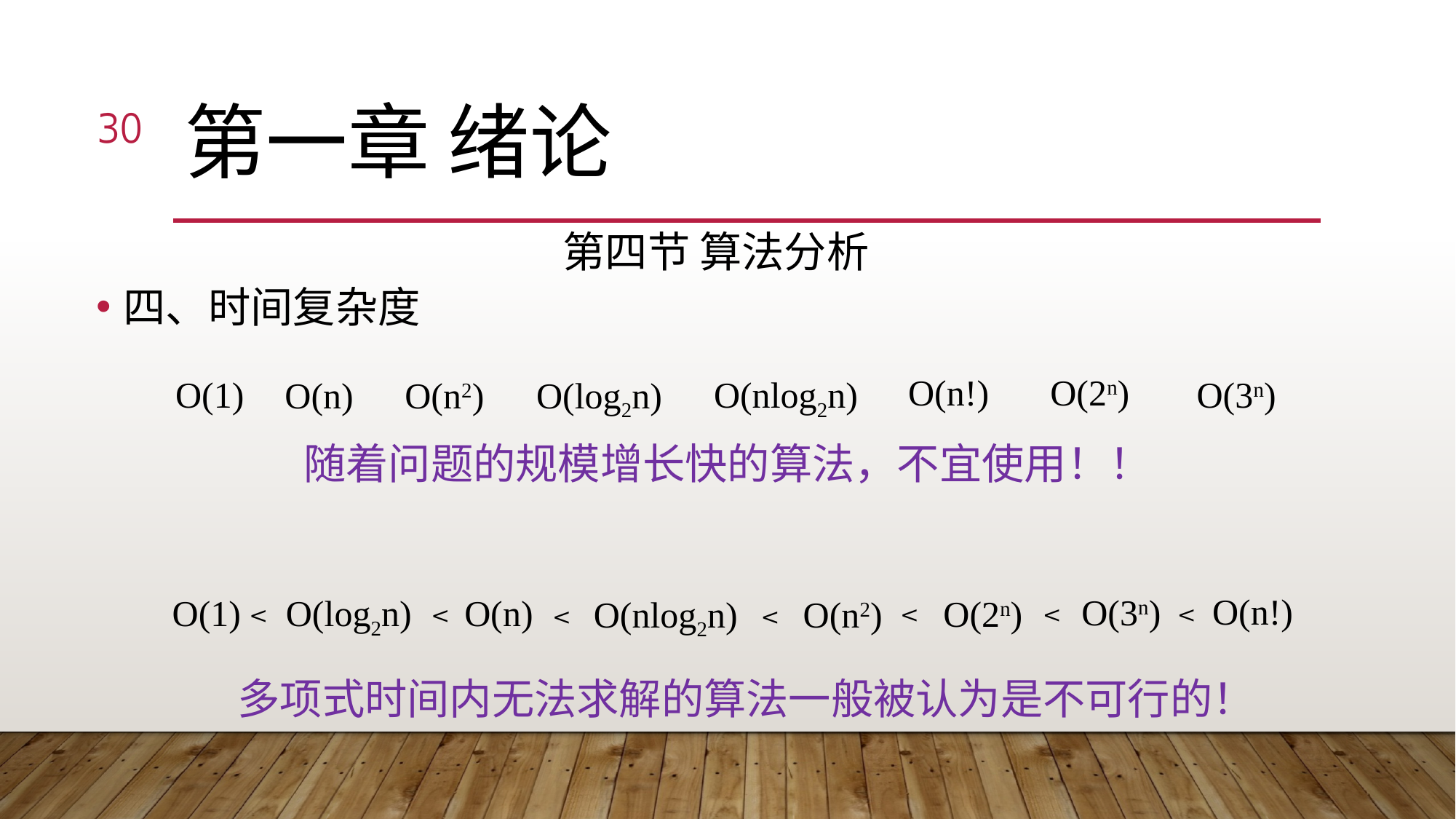

30
# 第一章 绪论
第四节 算法分析
四、时间复杂度
O(2n)
O(n!)
O(1)
O(nlog2n)
O(3n)
O(n2)
O(log2n)
O(n)
随着问题的规模增长快的算法，不宜使用！！
O(n!)
O(3n)
O(log2n)
O(n)
O(1)
O(2n)
O(nlog2n)
O(n2)
<
<
<
<
<
<
<
多项式时间内无法求解的算法一般被认为是不可行的！